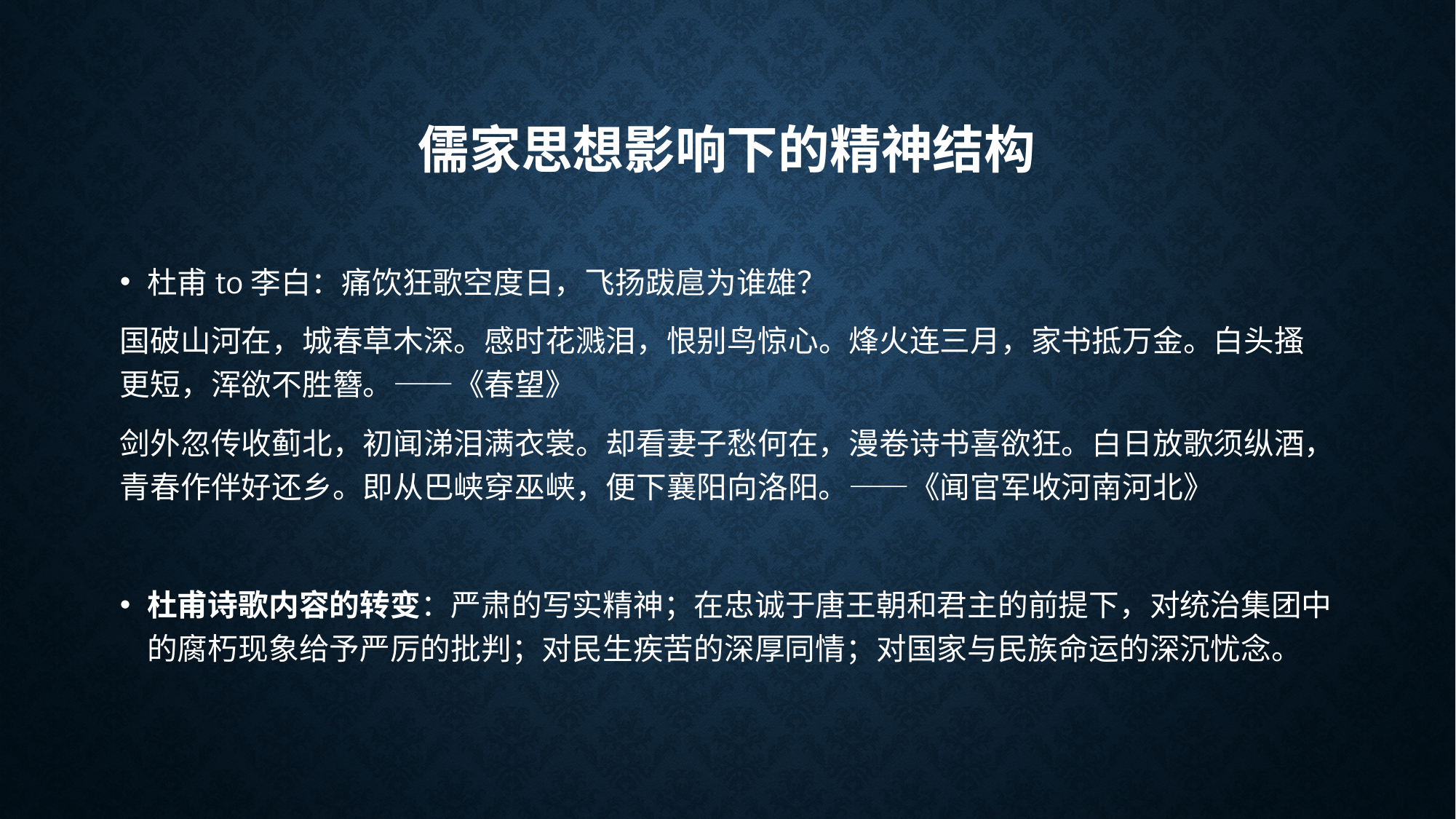

# 儒家思想影响下的精神结构
杜甫to李白：痛饮狂歌空度日，飞扬跋扈为谁雄？
国破山河在，城春草木深。感时花溅泪，恨别鸟惊心。烽火连三月，家书抵万金。白头搔更短，浑欲不胜簪。——《春望》
剑外忽传收蓟北，初闻涕泪满衣裳。却看妻子愁何在，漫卷诗书喜欲狂。白日放歌须纵酒，青春作伴好还乡。即从巴峡穿巫峡，便下襄阳向洛阳。——《闻官军收河南河北》

杜甫诗歌内容的转变：严肃的写实精神；在忠诚于唐王朝和君主的前提下，对统治集团中的腐朽现象给予严厉的批判；对民生疾苦的深厚同情；对国家与民族命运的深沉忧念。